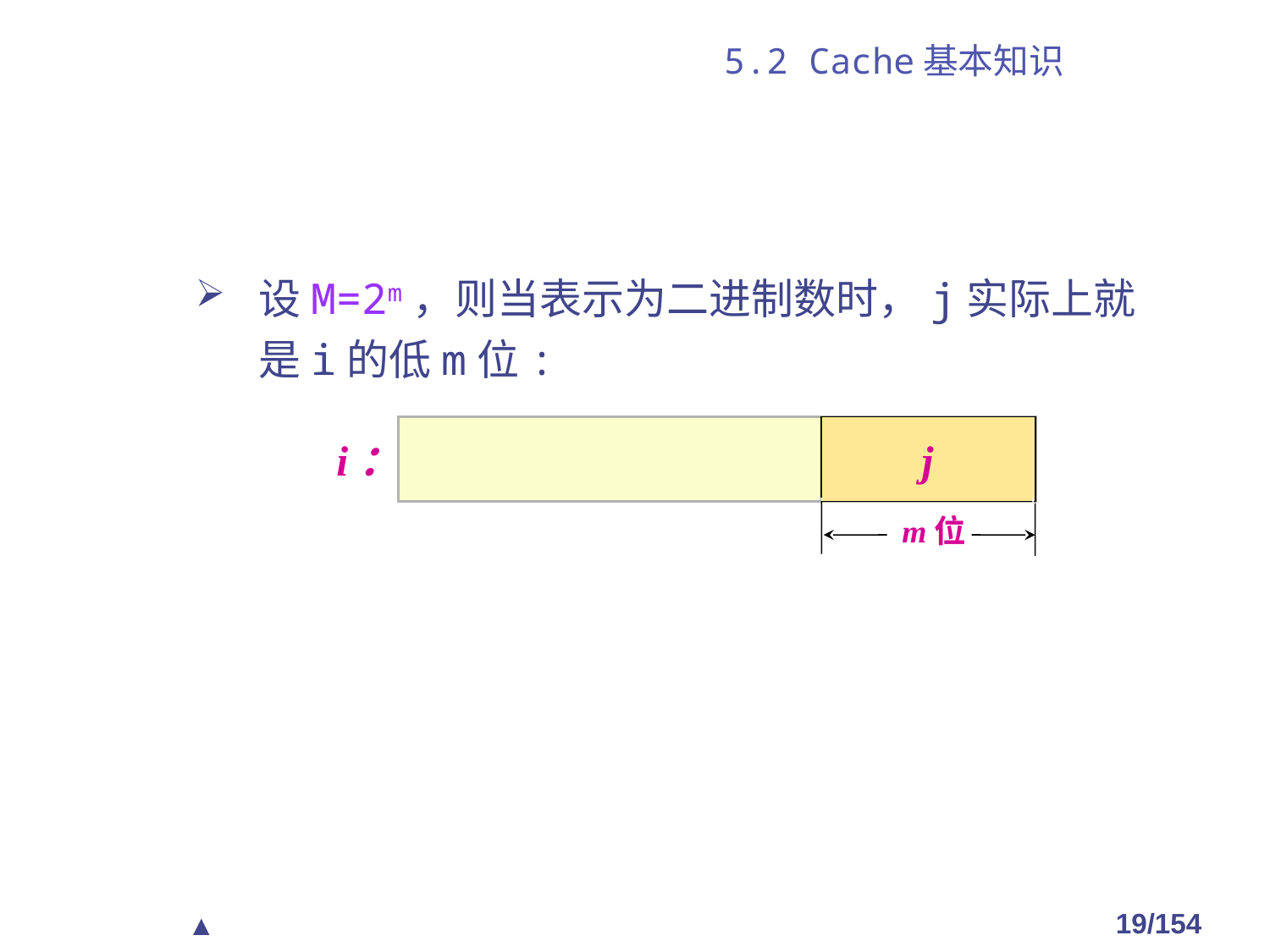

# 5.2 Cache基本知识
设M=2m，则当表示为二进制数时，j实际上就是i的低m位:

i：
j

m位